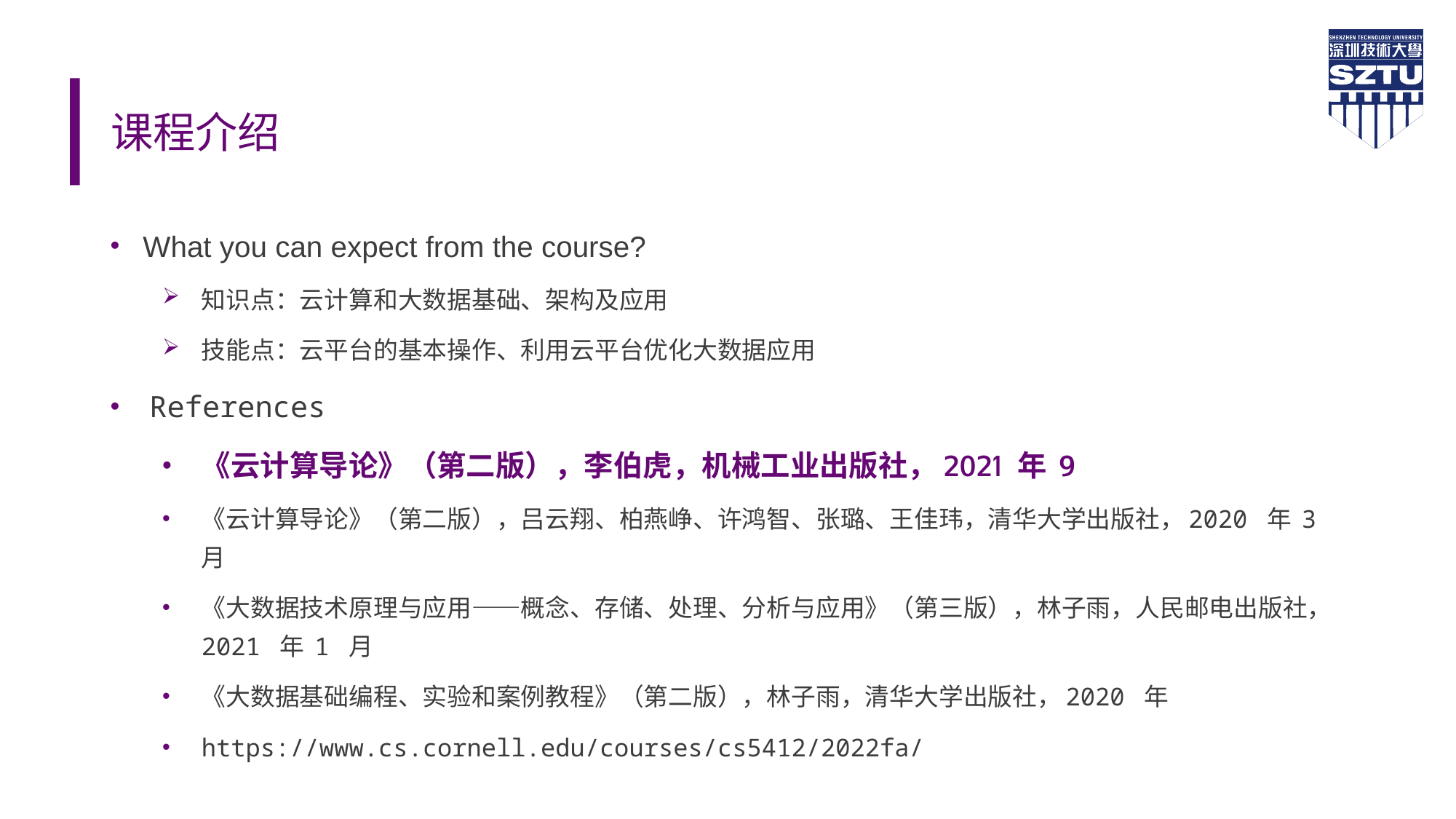

# 课程介绍
What you can expect from the course?
知识点：云计算和大数据基础、架构及应用
技能点：云平台的基本操作、利用云平台优化大数据应用
References
《云计算导论》（第二版），李伯虎，机械工业出版社，2021 年 9
《云计算导论》（第二版），吕云翔、柏燕峥、许鸿智、张璐、王佳玮，清华大学出版社，2020 年 3 月
《大数据技术原理与应用——概念、存储、处理、分析与应用》（第三版），林子雨，人民邮电出版社，2021 年 1 月
《大数据基础编程、实验和案例教程》（第二版），林子雨，清华大学出版社，2020 年
https://www.cs.cornell.edu/courses/cs5412/2022fa/